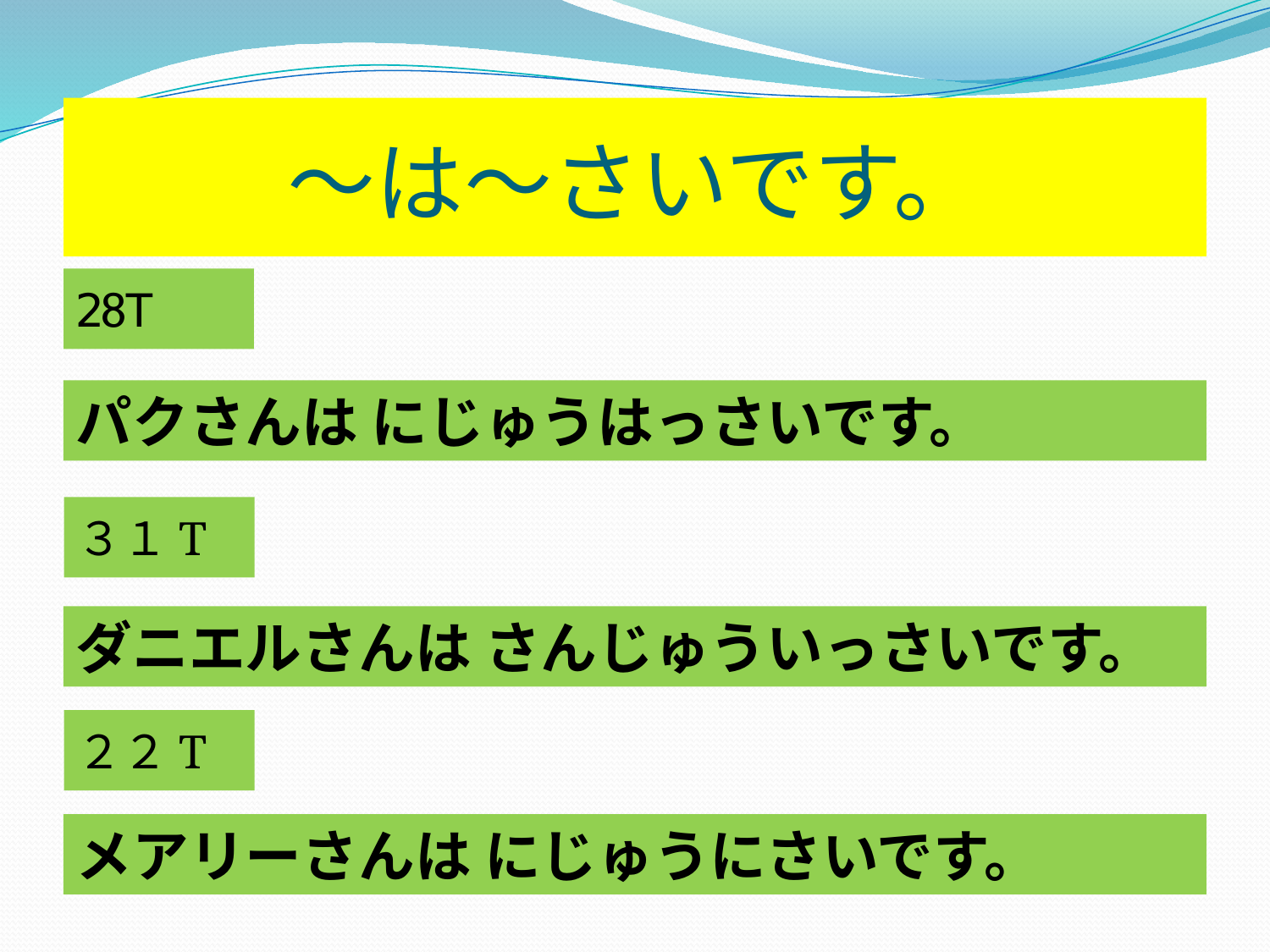

# ～は～さいです。
28T
パクさんは にじゅうはっさいです。
３１T
ダニエルさんは さんじゅういっさいです。
２２T
メアリーさんは にじゅうにさいです。